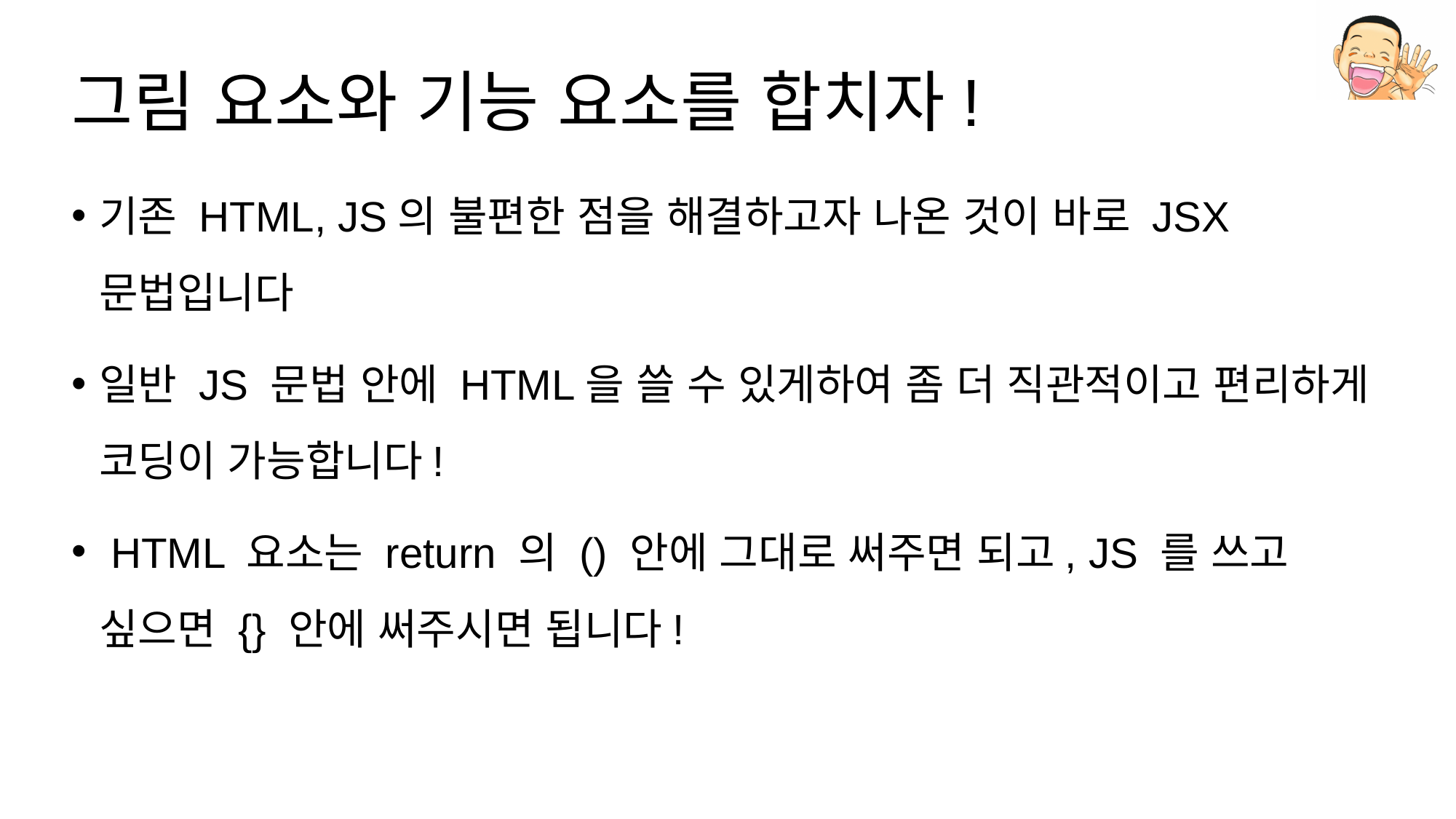

# 그림 요소와 기능 요소를 합치자!
기존 HTML, JS의 불편한 점을 해결하고자 나온 것이 바로 JSX 문법입니다
일반 JS 문법 안에 HTML을 쓸 수 있게하여 좀 더 직관적이고 편리하게 코딩이 가능합니다!
 HTML 요소는 return 의 () 안에 그대로 써주면 되고, JS 를 쓰고 싶으면 {} 안에 써주시면 됩니다!